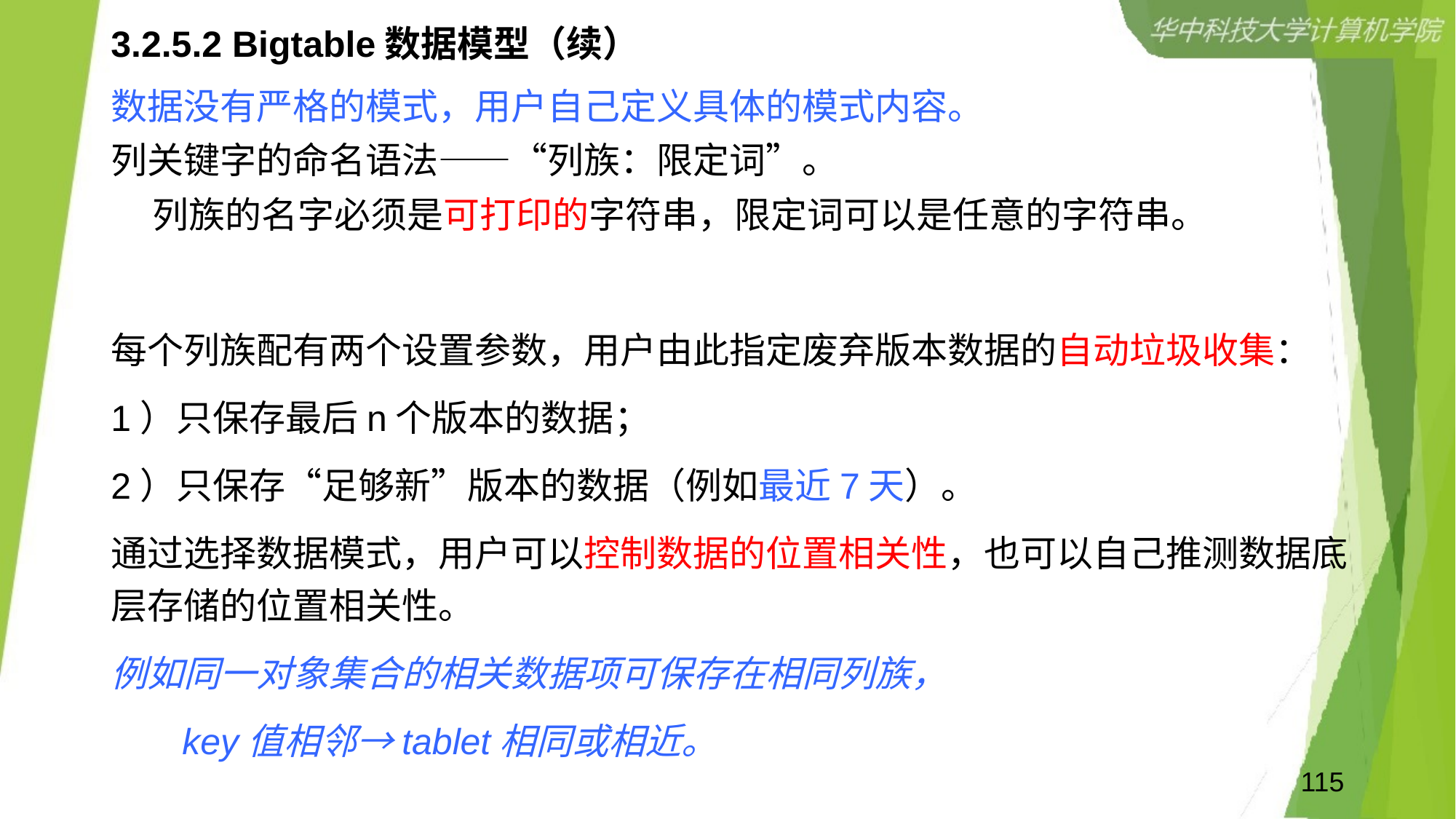

# 3.2.5.2 Bigtable数据模型（续）
数据没有严格的模式，用户自己定义具体的模式内容。
列关键字的命名语法——“列族：限定词”。
    列族的名字必须是可打印的字符串，限定词可以是任意的字符串。

每个列族配有两个设置参数，用户由此指定废弃版本数据的自动垃圾收集：
1）只保存最后n个版本的数据；
2）只保存“足够新”版本的数据（例如最近7天）。
通过选择数据模式，用户可以控制数据的位置相关性，也可以自己推测数据底层存储的位置相关性。
例如同一对象集合的相关数据项可保存在相同列族，
       key值相邻→tablet相同或相近。

可以通过BigTable的模式参数来控制数据的存放位置：内存或硬盘。
115